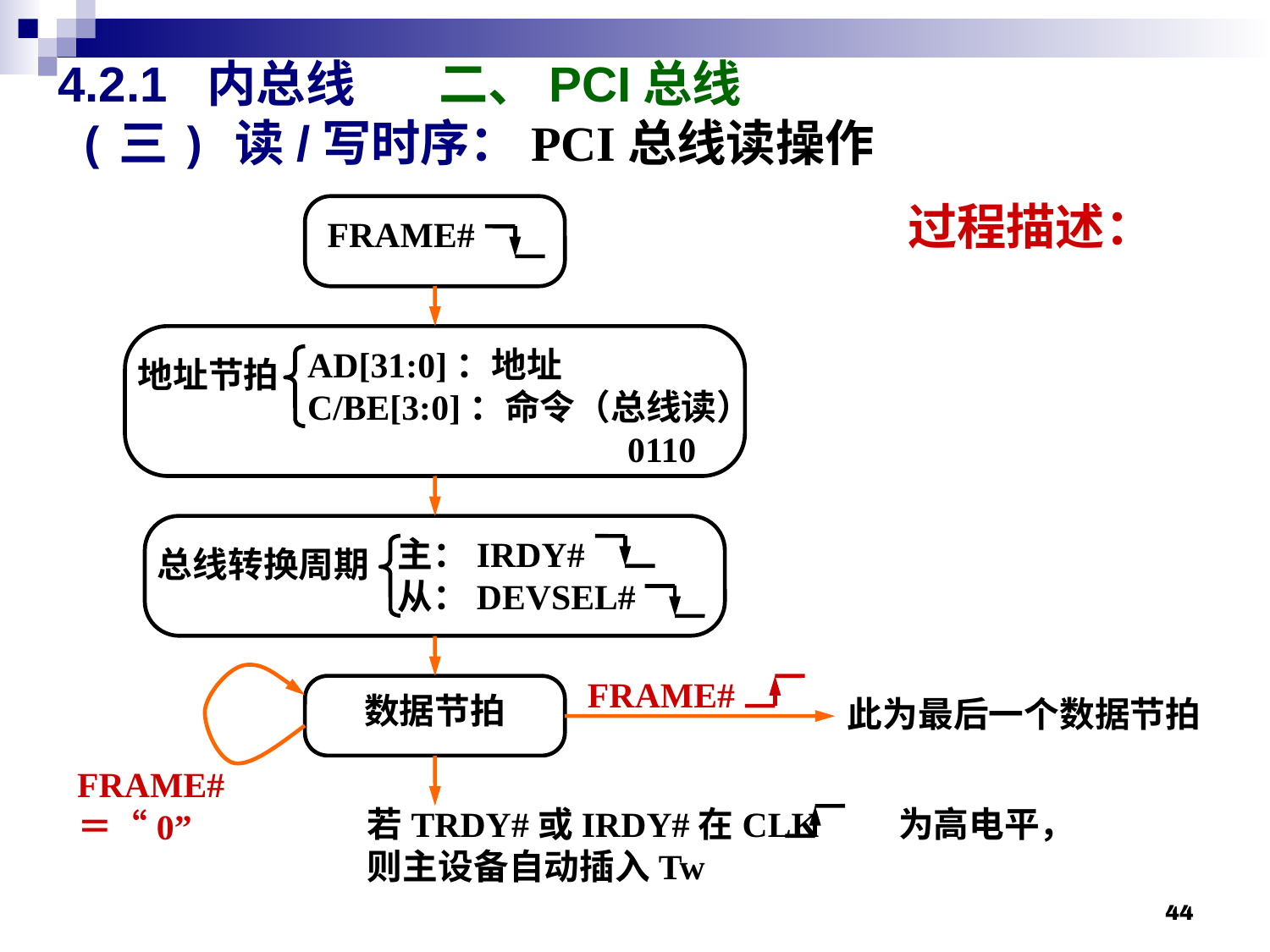

# 4.2.1  内总线 	二、PCI总线
(三) 读/写时序：PCI总线读操作

过程描述：
FRAME#

AD[31:0]：地址
C/BE[3:0]：命令（总线读）
                                    0110
地址节拍

主：IRDY#
从：DEVSEL#
总线转换周期

FRAME#
数据节拍

此为最后一个数据节拍

FRAME#＝“0”

若TRDY#或IRDY#在CLK        为高电平，
则主设备自动插入Tw

44